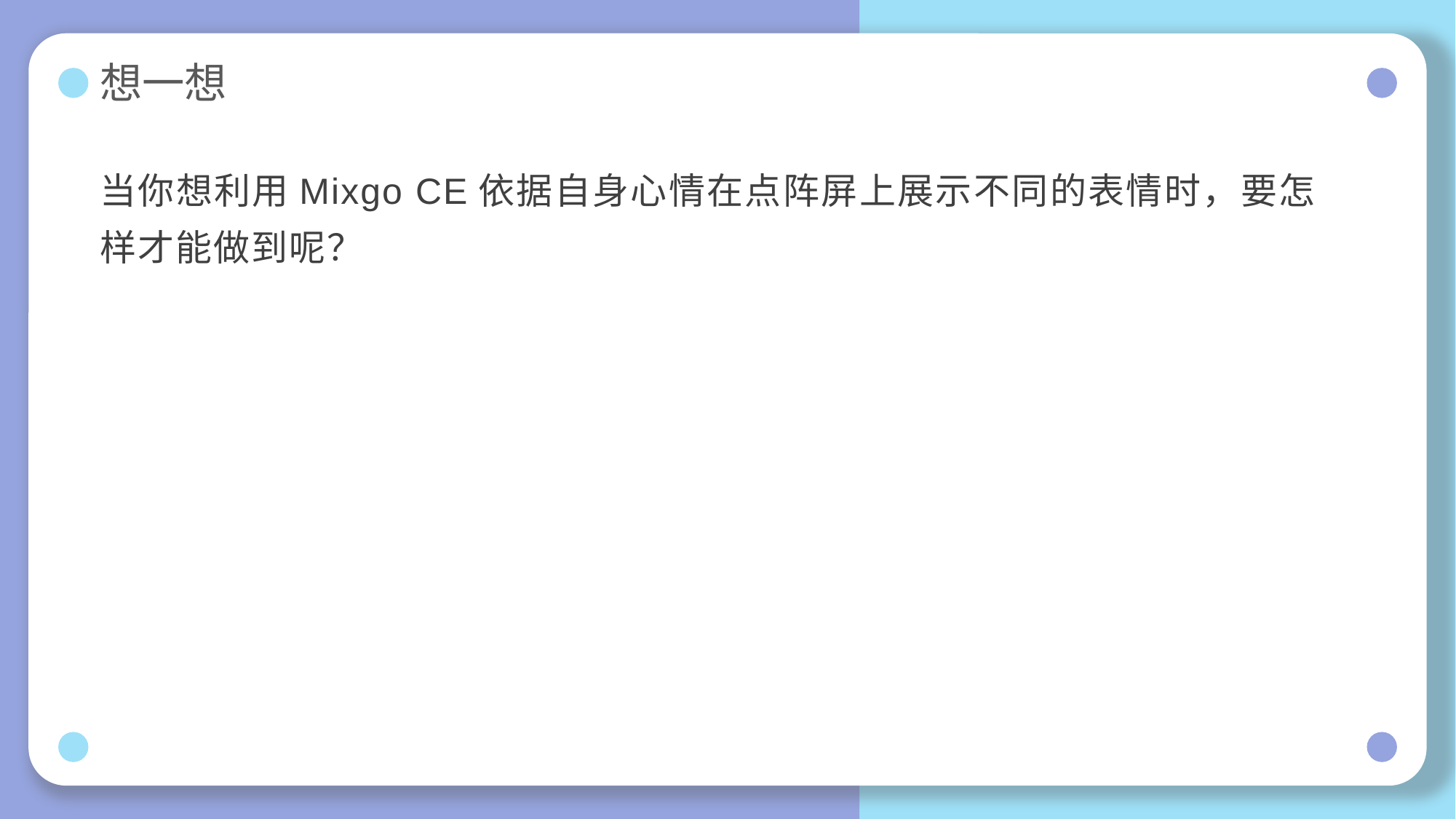

# 想一想
当你想利用Mixgo CE依据自身心情在点阵屏上展示不同的表情时，要怎样才能做到呢？